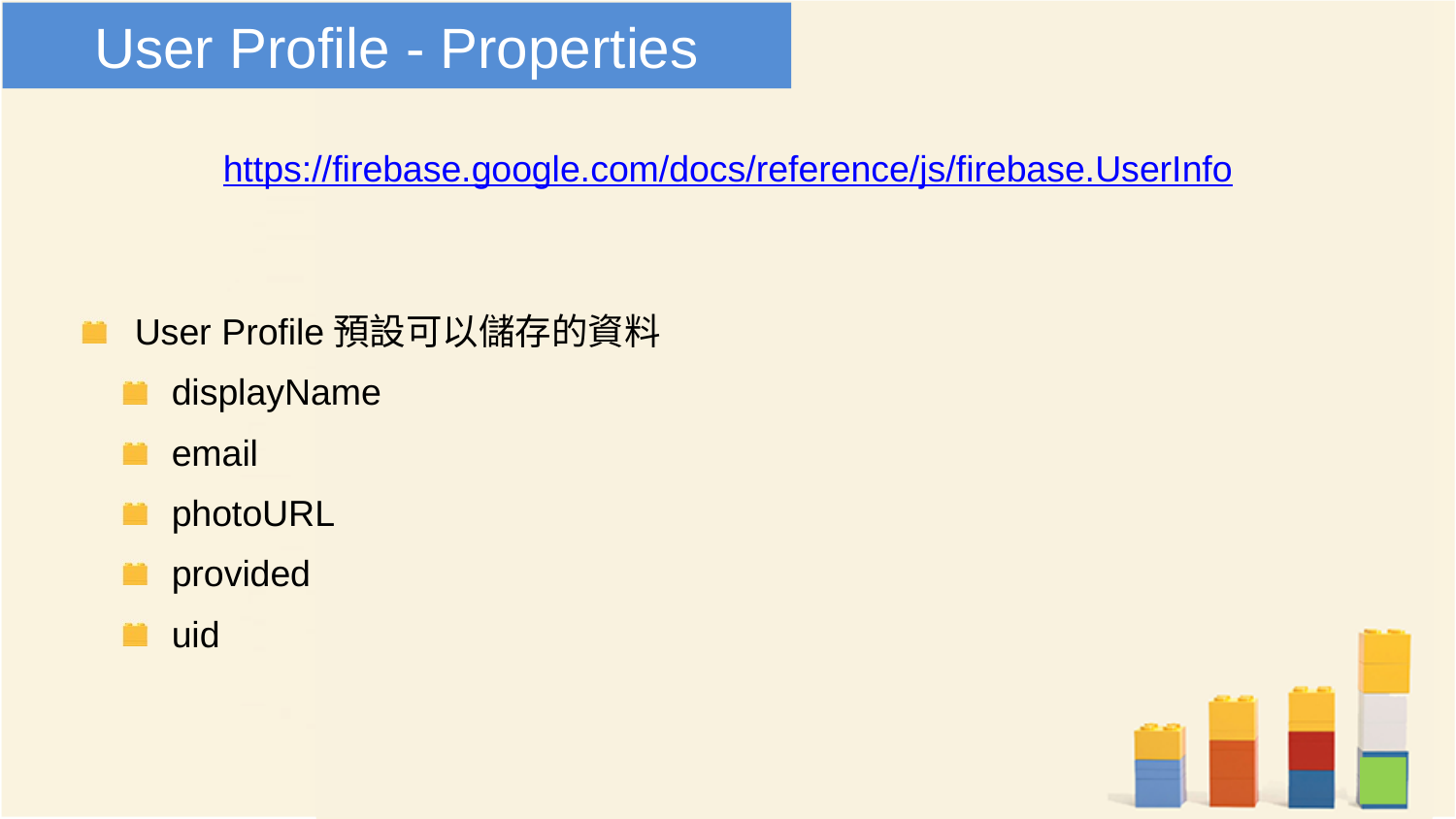

# User Profile - Properties
https://firebase.google.com/docs/reference/js/firebase.UserInfo
User Profile預設可以儲存的資料
displayName
email
photoURL
provided
uid
61